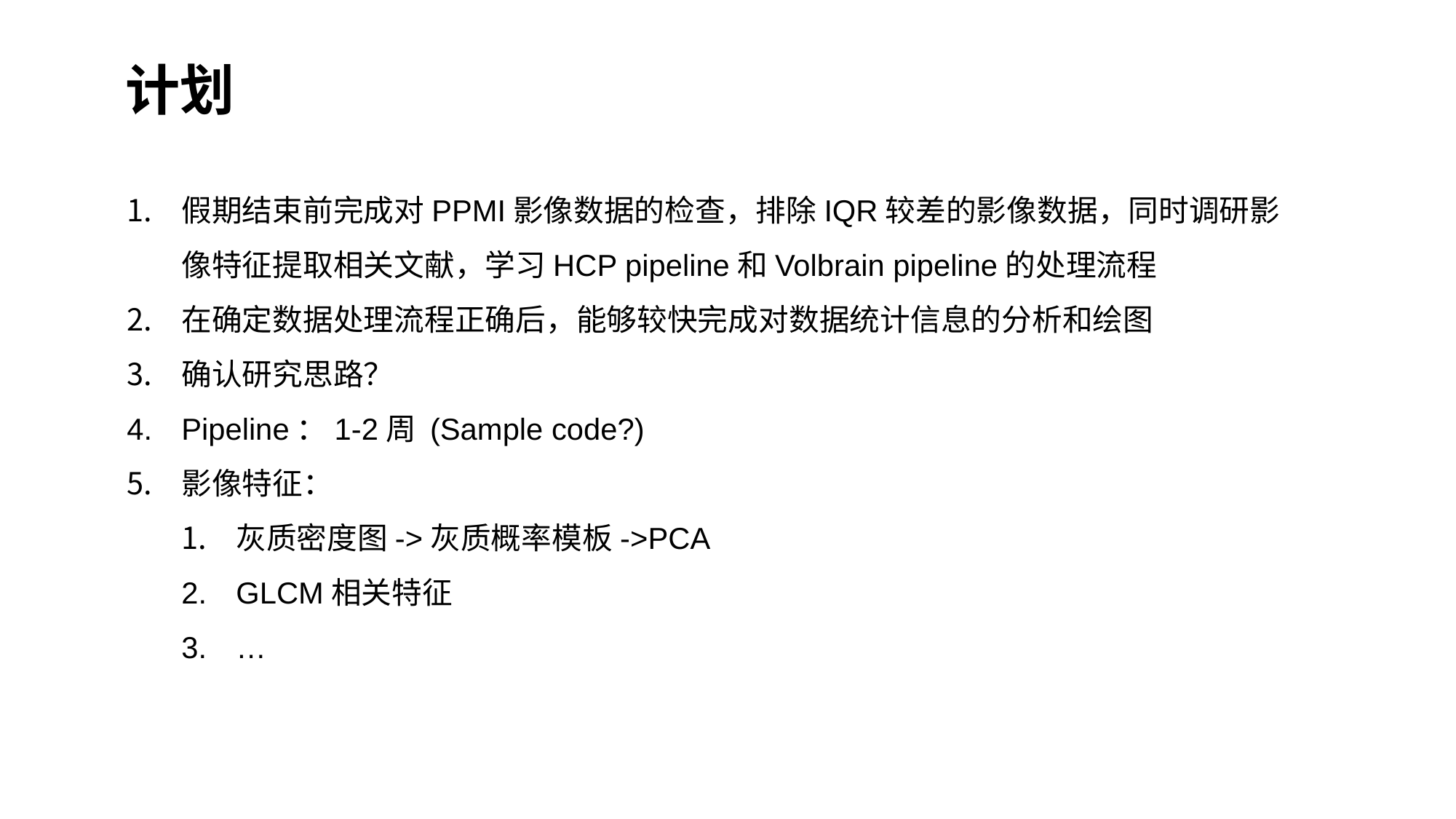

计划
假期结束前完成对PPMI影像数据的检查，排除IQR较差的影像数据，同时调研影像特征提取相关文献，学习HCP pipeline和Volbrain pipeline的处理流程
在确定数据处理流程正确后，能够较快完成对数据统计信息的分析和绘图
确认研究思路？
Pipeline：1-2周 (Sample code?)
影像特征：
灰质密度图->灰质概率模板->PCA
GLCM相关特征
…